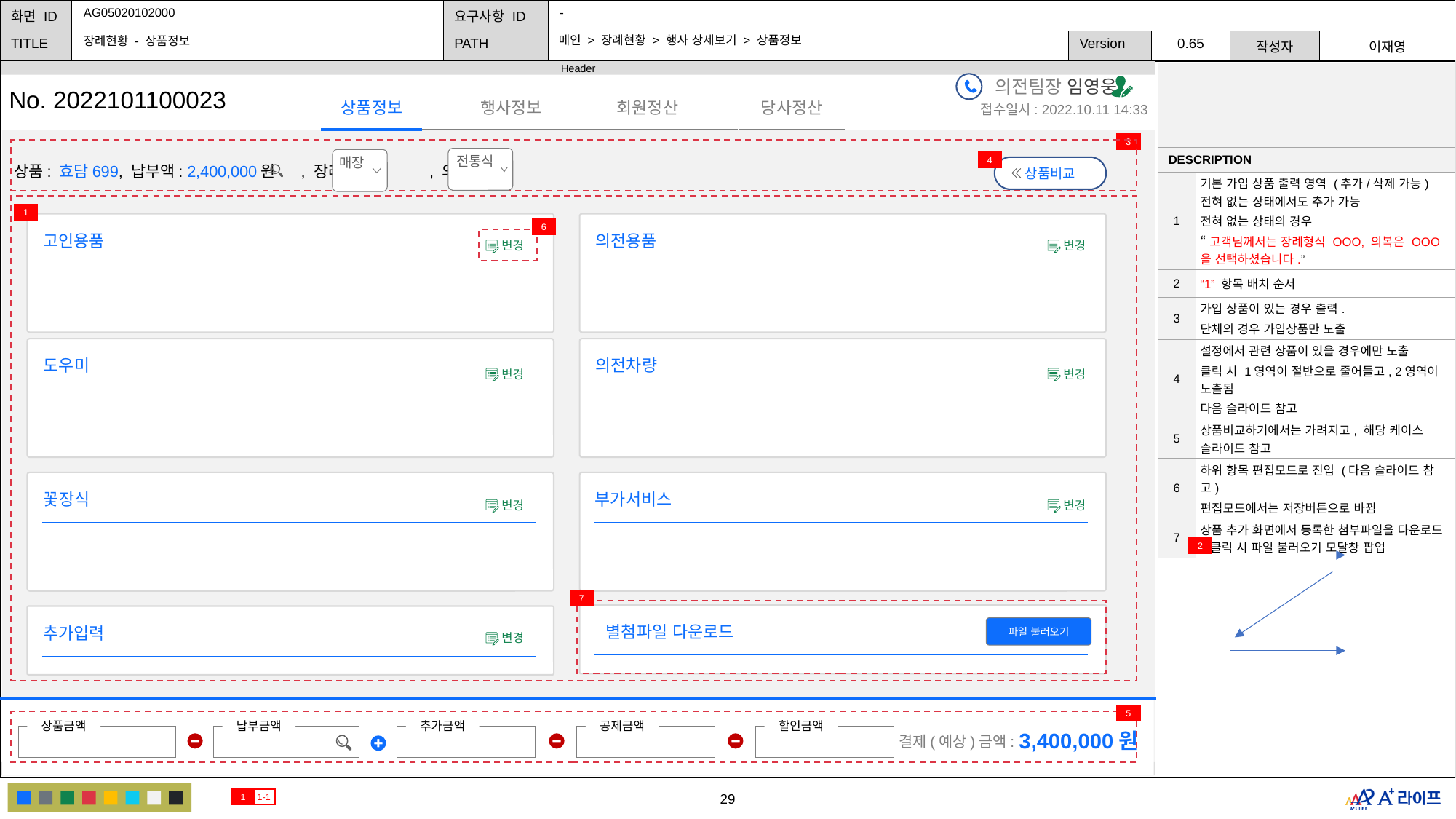

AG05020102000
-
메인 > 장례현황 > 행사 상세보기 > 상품정보
장례현황 - 상품정보
|  |  |
| --- | --- |
| DESCRIPTION |  |
| 1 | 기본 가입 상품 출력 영역 (추가/삭제 가능) 전혀 없는 상태에서도 추가 가능 전혀 없는 상태의 경우 “고객님께서는 장례형식 OOO, 의복은 OOO을 선택하셨습니다.” |
| 2 | “1” 항목 배치 순서 |
| 3 | 가입 상품이 있는 경우 출력. 단체의 경우 가입상품만 노출 |
| 4 | 설정에서 관련 상품이 있을 경우에만 노출 클릭 시 1영역이 절반으로 줄어들고, 2영역이 노출됨 다음 슬라이드 참고 |
| 5 | 상품비교하기에서는 가려지고, 해당 케이스 슬라이드 참고 |
| 6 | 하위 항목 편집모드로 진입 (다음 슬라이드 참고) 편집모드에서는 저장버튼으로 바뀜 |
| 7 | 상품 추가 화면에서 등록한 첨부파일을 다운로드- 클릭 시 파일 불러오기 모달창 팝업 |
의전팀장 임영웅

No. 2022101100023
행사정보
회원정산
당사정산
상품정보
접수일시: 2022.10.11 14:33
3

4
상품: 효담699, 납부액: 2,400,000원     , 장례:                  , 의복
전통식

상품비교
매장

1

고인용품

6
의전용품

변경

변경

도우미
의전차량
변경

변경

꽃장식
부가서비스
변경

변경

2
7

별첨파일 다운로드
파일 불러오기
추가입력
변경

5

상품금액
납부금액
추가금액
공제금액
할인금액
3,400,000원

결제(예상)금액:

1
1-1